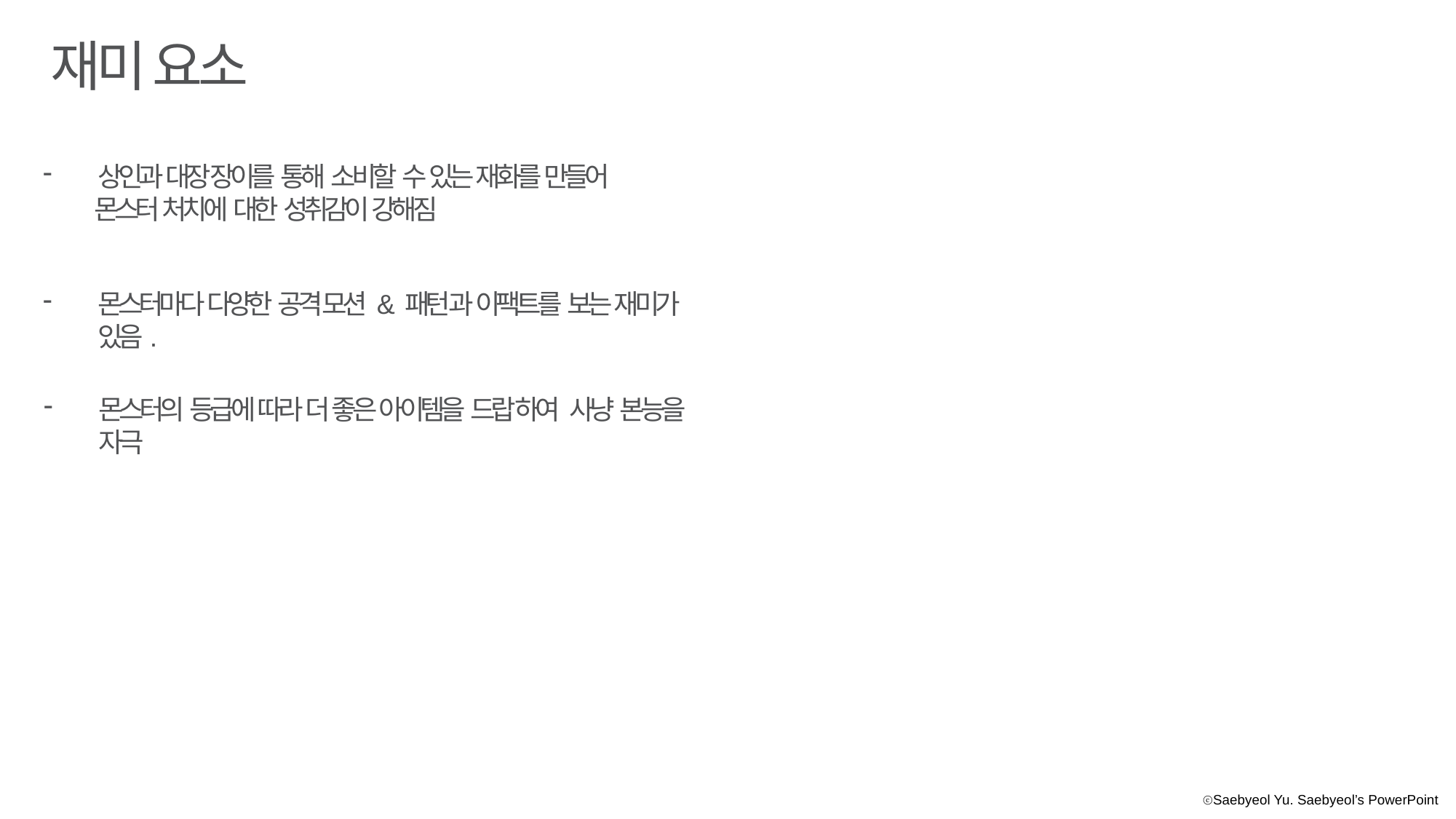

재미 요소
상인과  대장 장이를   통해   소비할   수  있는  재화를  만들어
             몬스터  처치에   대한   성취감이  강해짐
몬스터마다  다양한   공격 모션 & 패턴 과  이팩트를   보는  재미가  있음.
몬스터의   등급에  따라  더  좋은  아이템을   드랍 하여   사냥   본능을  자극